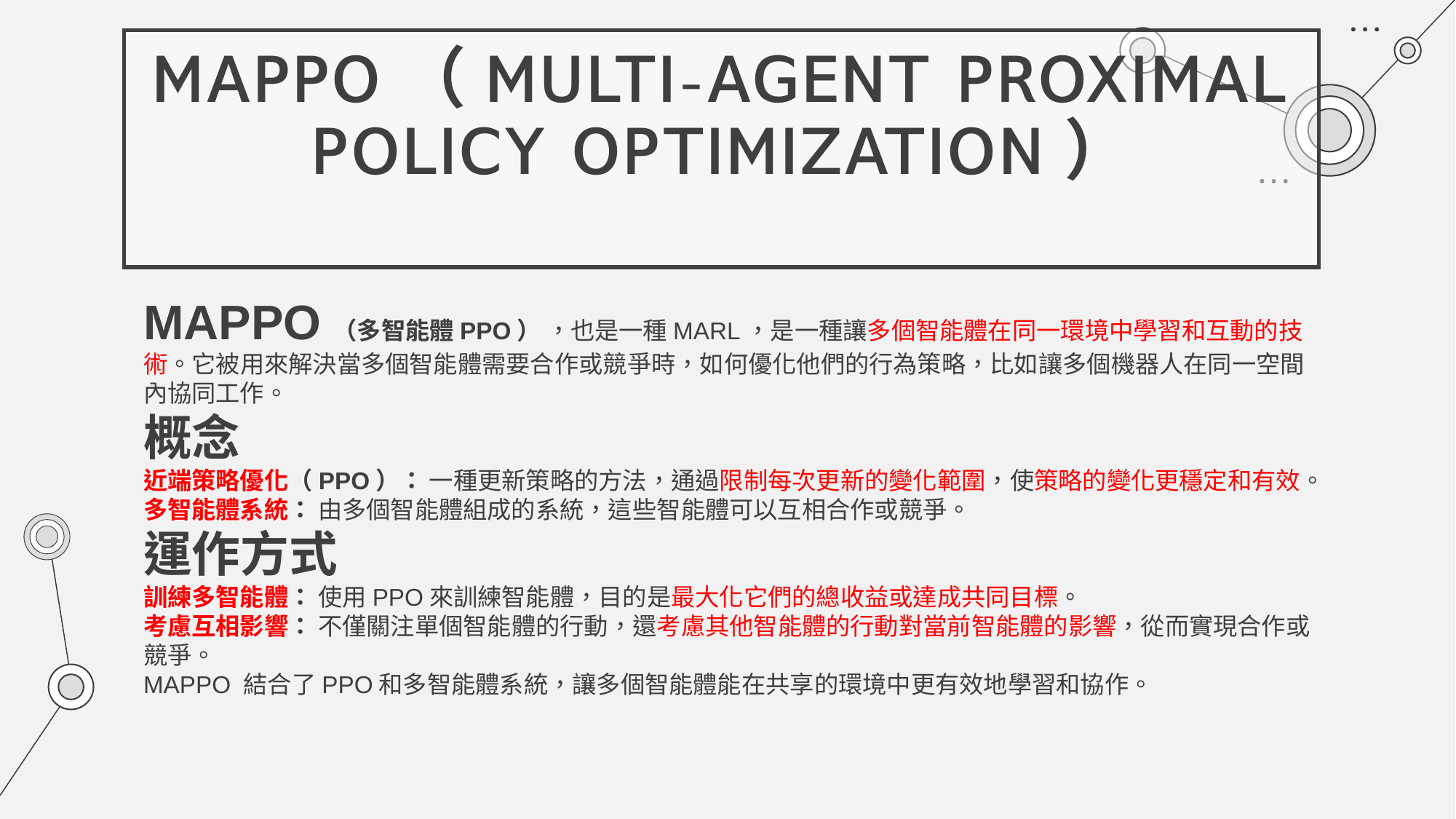

# MAPPO（Multi-Agent Proximal Policy Optimization）
MAPPO（多智能體PPO） ，也是一種MARL，是一種讓多個智能體在同一環境中學習和互動的技術。它被用來解決當多個智能體需要合作或競爭時，如何優化他們的行為策略，比如讓多個機器人在同一空間內協同工作。
概念
近端策略優化（PPO）： 一種更新策略的方法，通過限制每次更新的變化範圍，使策略的變化更穩定和有效。
多智能體系統： 由多個智能體組成的系統，這些智能體可以互相合作或競爭。
運作方式
訓練多智能體： 使用PPO來訓練智能體，目的是最大化它們的總收益或達成共同目標。
考慮互相影響： 不僅關注單個智能體的行動，還考慮其他智能體的行動對當前智能體的影響，從而實現合作或競爭。
MAPPO 結合了PPO和多智能體系統，讓多個智能體能在共享的環境中更有效地學習和協作。